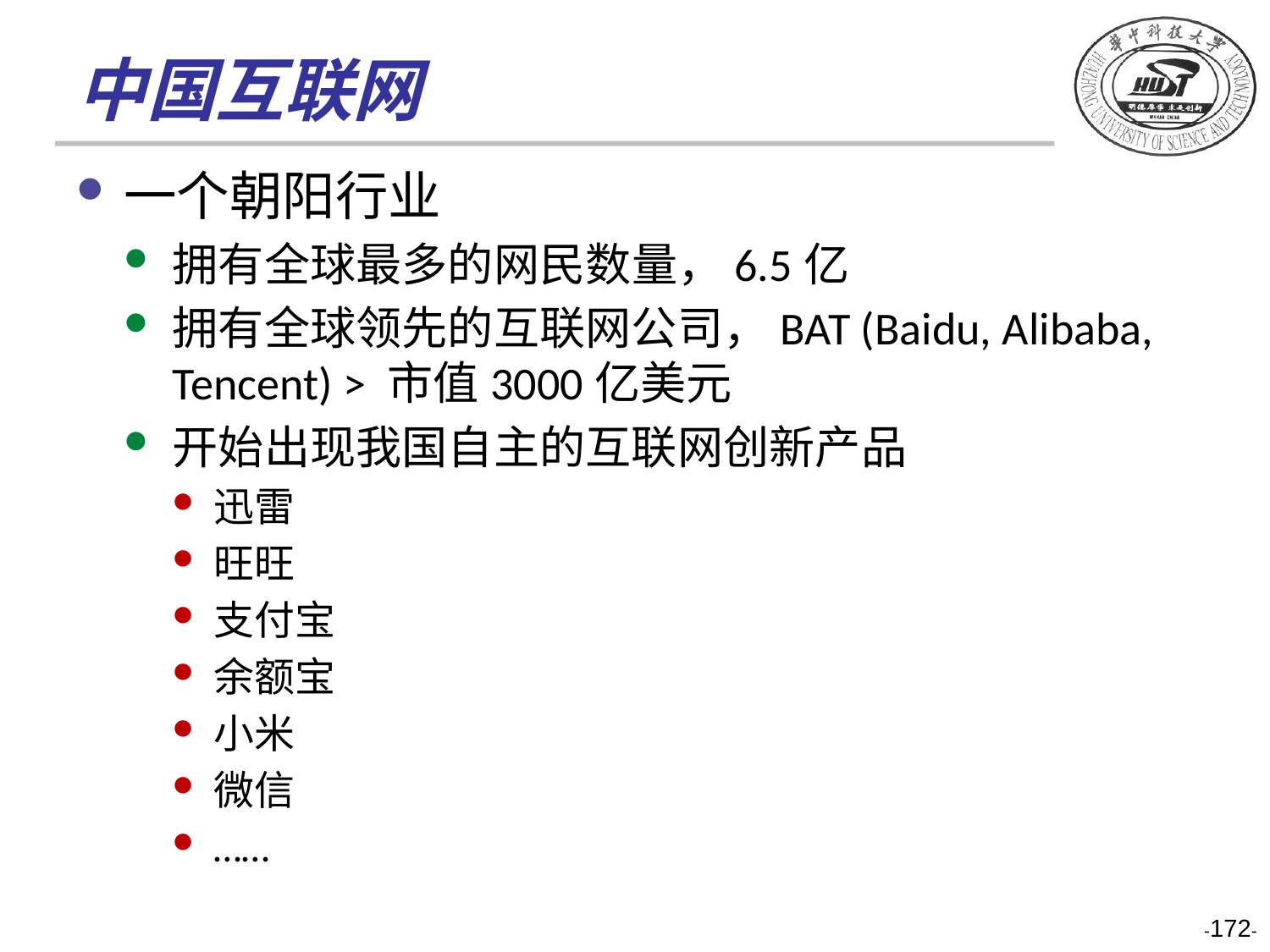

# 中国互联网
一个朝阳行业
拥有全球最多的网民数量，6.5亿
拥有全球领先的互联网公司，BAT (Baidu, Alibaba, Tencent) > 市值3000亿美元
开始出现我国自主的互联网创新产品
迅雷
旺旺
支付宝
余额宝
小米
微信
……
-172-